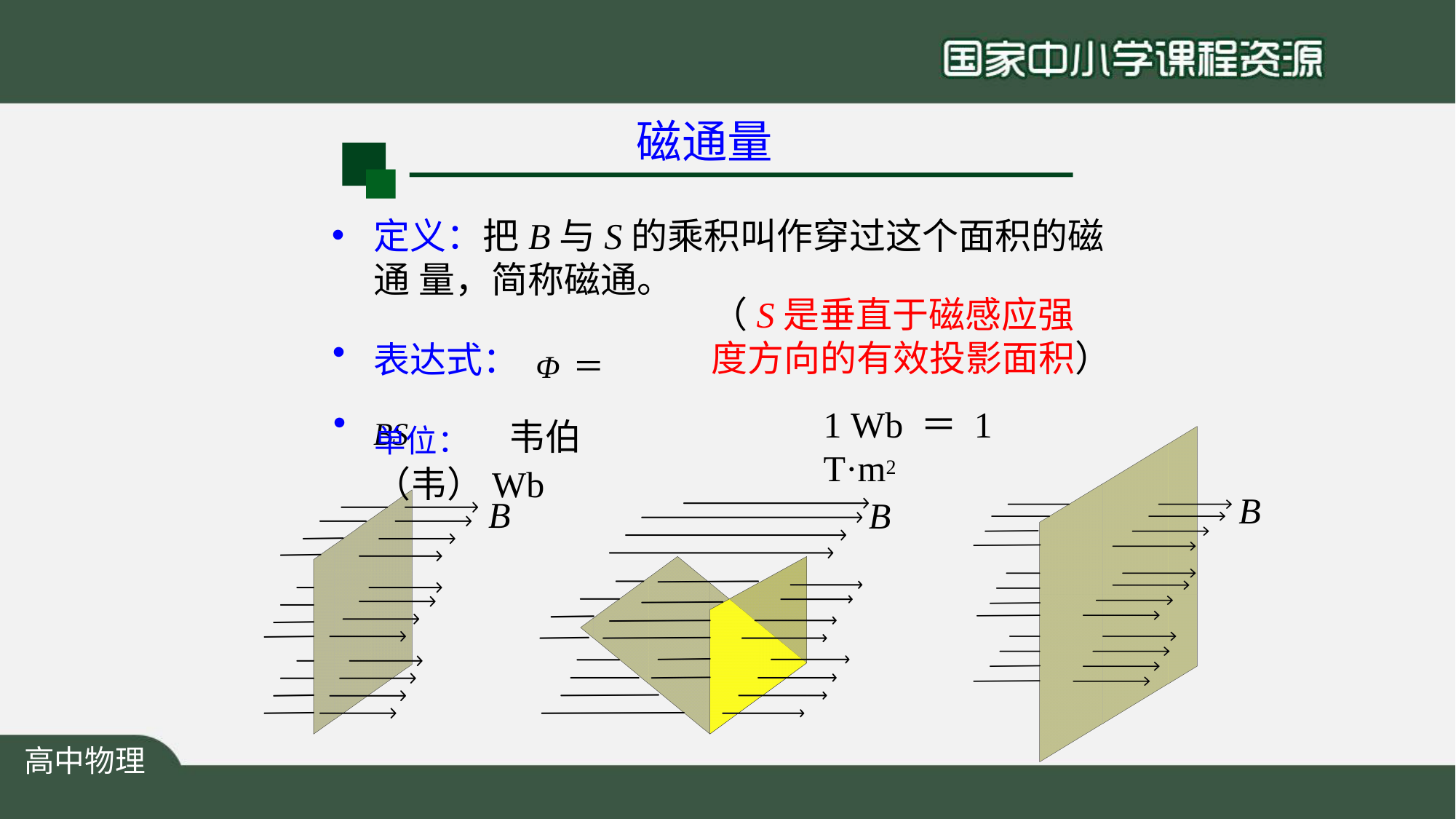

# 磁通量

定义：把B与S的乘积叫作穿过这个面积的磁通 量，简称磁通。
（S是垂直于磁感应强
表达式： Φ＝BS
度方向的有效投影面积）
单位：	韦伯（韦）Wb
•
1 Wb ＝ 1 T·m2

B

B
B

高中物理